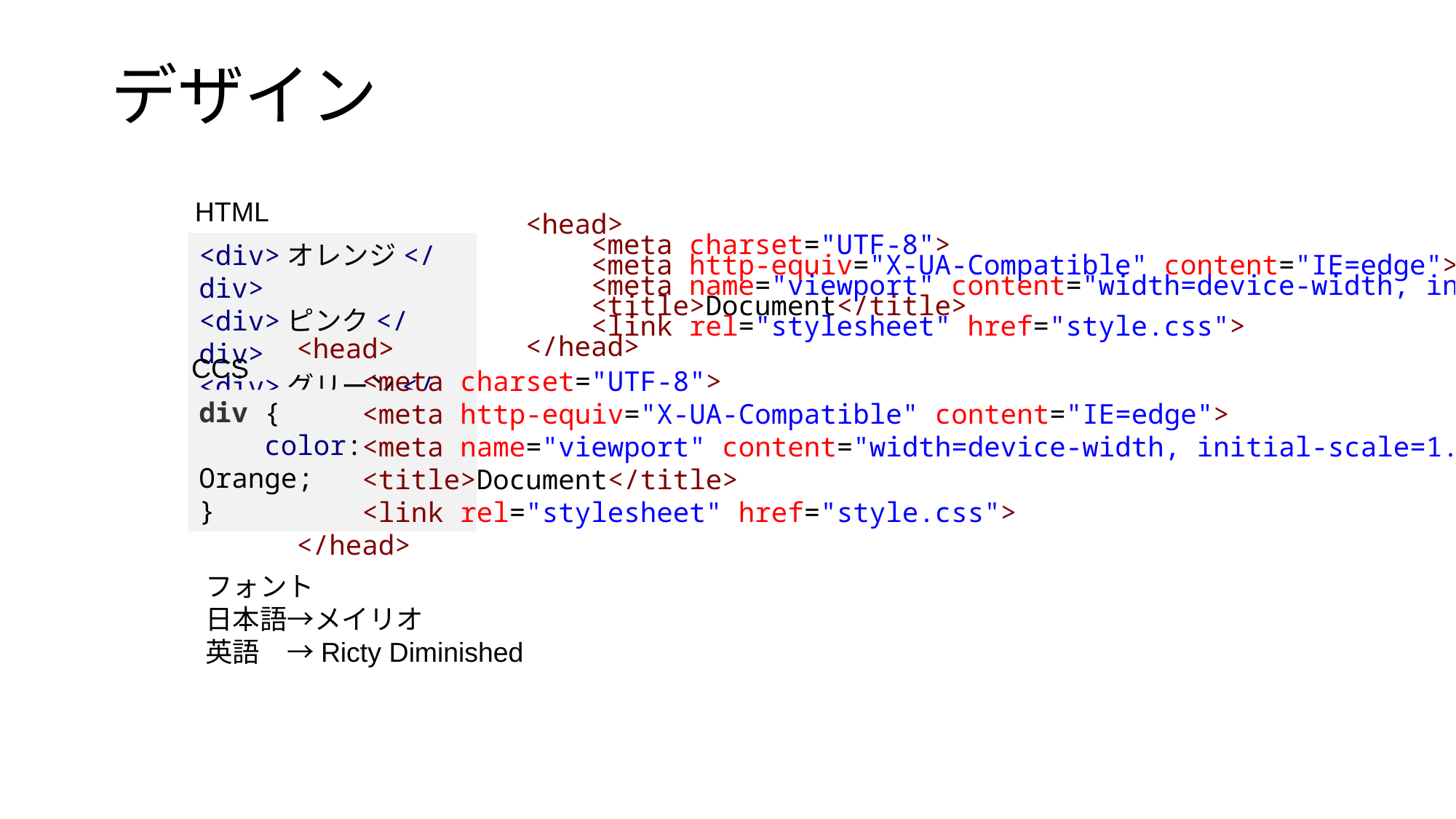

# デザイン
HTML

<head>
    <meta charset="UTF-8">
    <meta http-equiv="X-UA-Compatible" content="IE=edge">
    <meta name="viewport" content="width=device-width, initial-scale=1.0">
    <title>Document</title>
    <link rel="stylesheet" href="style.css">
</head>

<div>オレンジ</div>
<div>ピンク</div>
<div>グリーン</div>
<head>
    <meta charset="UTF-8">
    <meta http-equiv="X-UA-Compatible" content="IE=edge">
    <meta name="viewport" content="width=device-width, initial-scale=1.0">
    <title>Document</title>
    <link rel="stylesheet" href="style.css">
</head>

CCS
div {
    color: Orange;
}

フォント
日本語→メイリオ
英語　→Ricty Diminished